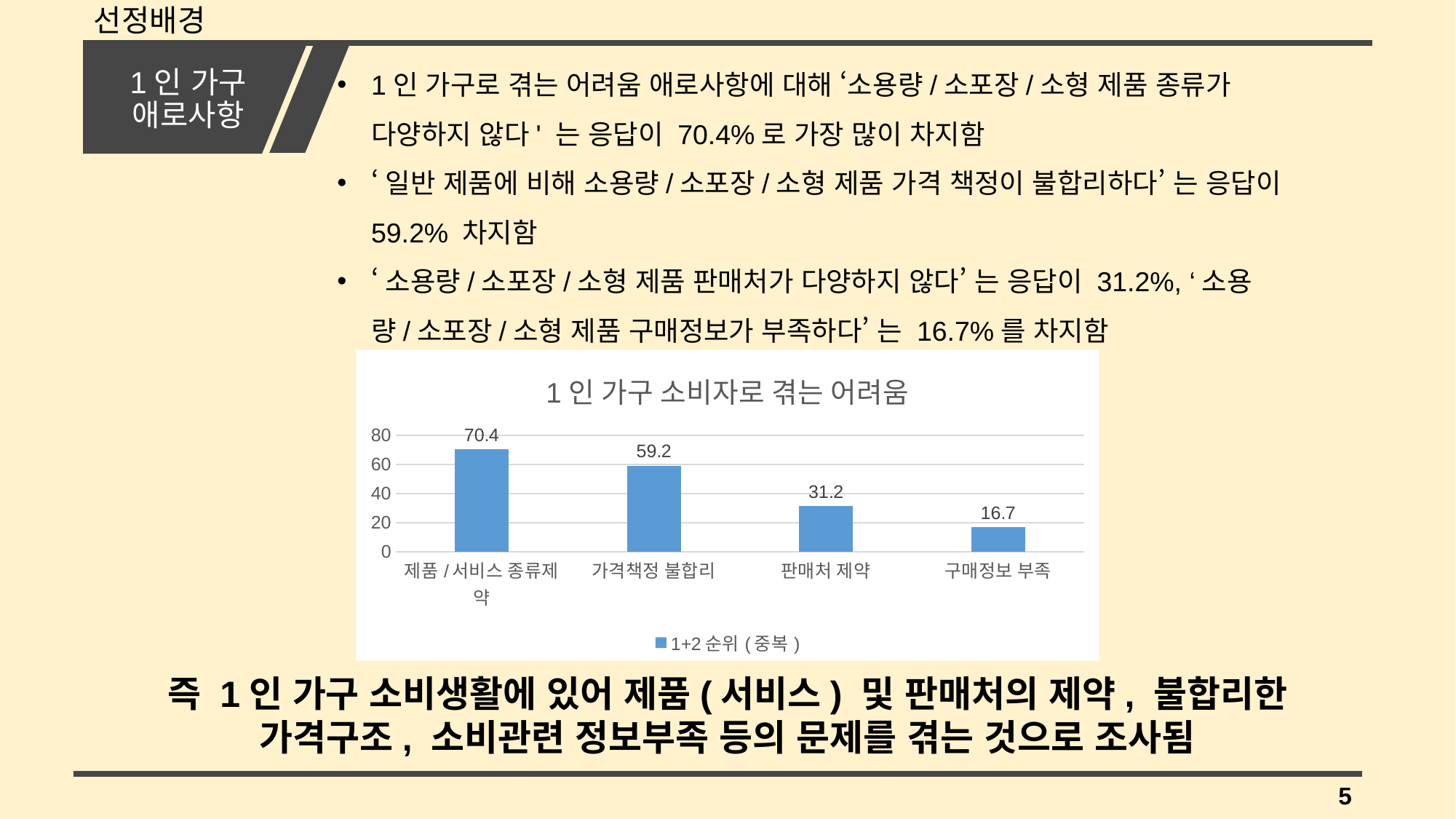

선정배경
# 1인 가구 애로사항
1인 가구로 겪는 어려움 애로사항에 대해 ‘소용량/소포장/소형 제품 종류가 다양하지 않다' 는 응답이 70.4%로 가장 많이 차지함
‘일반 제품에 비해 소용량/소포장/소형 제품 가격 책정이 불합리하다’ 는 응답이 59.2% 차지함
‘소용량/소포장/소형 제품 판매처가 다양하지 않다’ 는 응답이 31.2%, ‘소용량/소포장/소형 제품 구매정보가 부족하다’ 는 16.7%를 차지함

### Chart: 1인 가구 소비자로 겪는 어려움

| Category | 1+2순위(중복) |
|---|---|
| 제품/서비스 종류제약 | 70.4 |
| 가격책정 불합리 | 59.2 |
| 판매처 제약 | 31.2 |
| 구매정보 부족 | 16.7 |
즉 1인 가구 소비생활에 있어 제품(서비스) 및 판매처의 제약, 불합리한 가격구조, 소비관련 정보부족 등의 문제를 겪는 것으로 조사됨

5